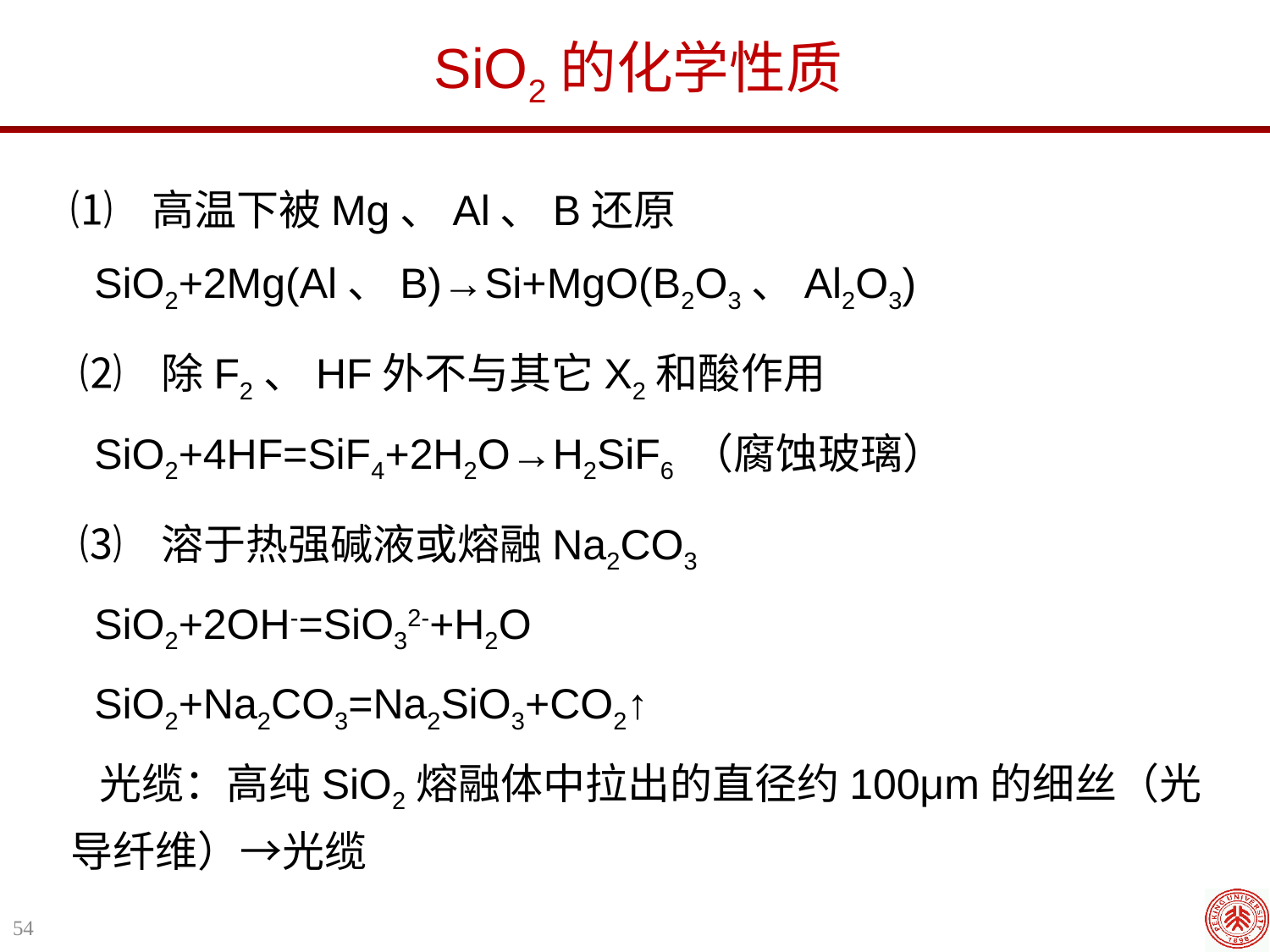

SiO2的化学性质

⑴   高温下被Mg、Al、B还原
  SiO2+2Mg(Al、B)→Si+MgO(B2O3、Al2O3)
 ⑵   除F2、HF外不与其它X2和酸作用
  SiO2+4HF=SiF4+2H2O→H2SiF6 （腐蚀玻璃）
 ⑶   溶于热强碱液或熔融Na2CO3
  SiO2+2OH-=SiO32-+H2O
  SiO2+Na2CO3=Na2SiO3+CO2↑
  光缆：高纯SiO2熔融体中拉出的直径约100μm的细丝（光导纤维）→光缆
54